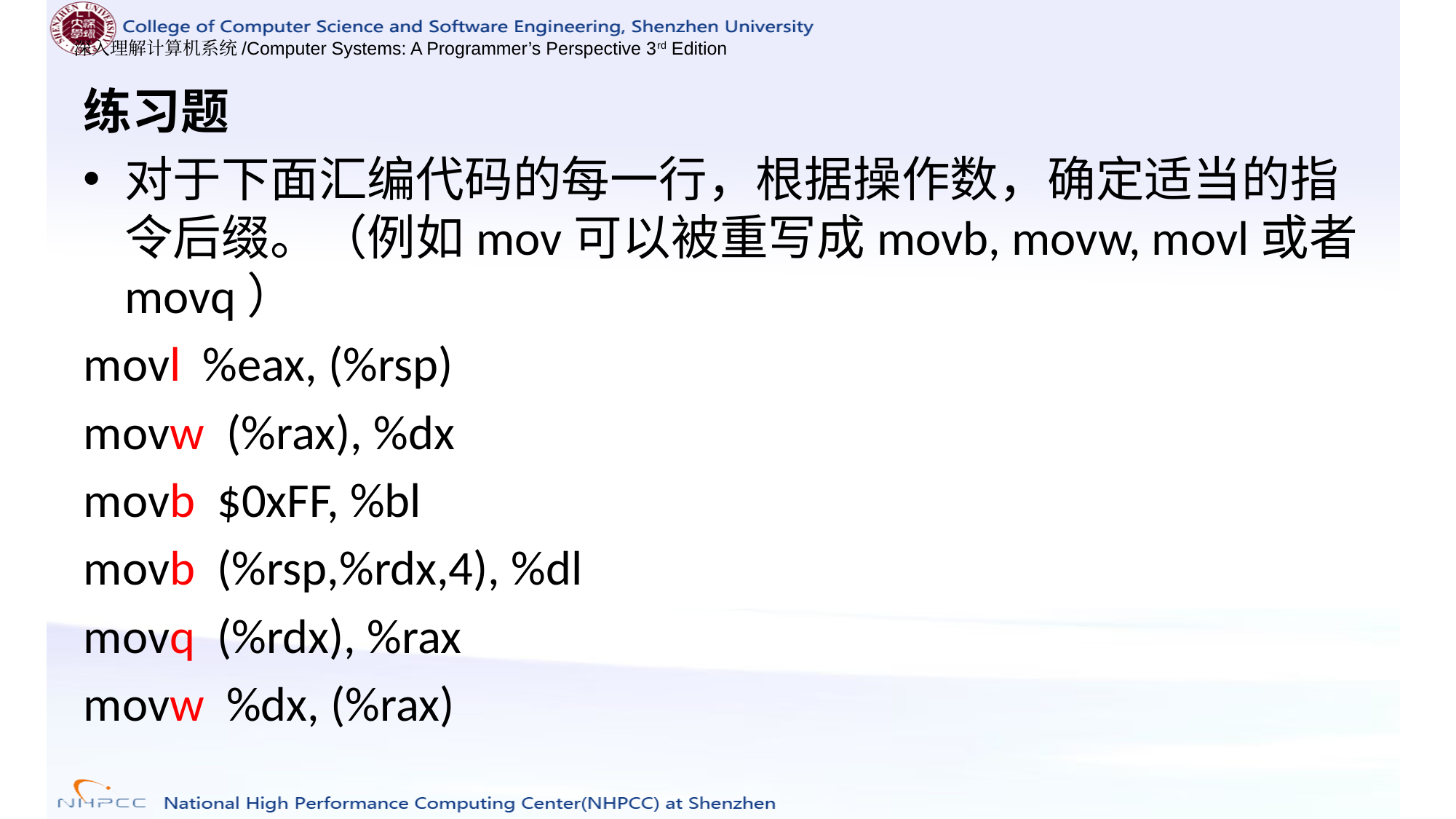

练习题
对于下面汇编代码的每一行，根据操作数，确定适当的指令后缀。（例如mov可以被重写成movb, movw, movl或者movq）
movl  %eax, (%rsp)
movw  (%rax), %dx
movb  $0xFF, %bl
movb  (%rsp,%rdx,4), %dl
movq  (%rdx), %rax
movw  %dx, (%rax)

34